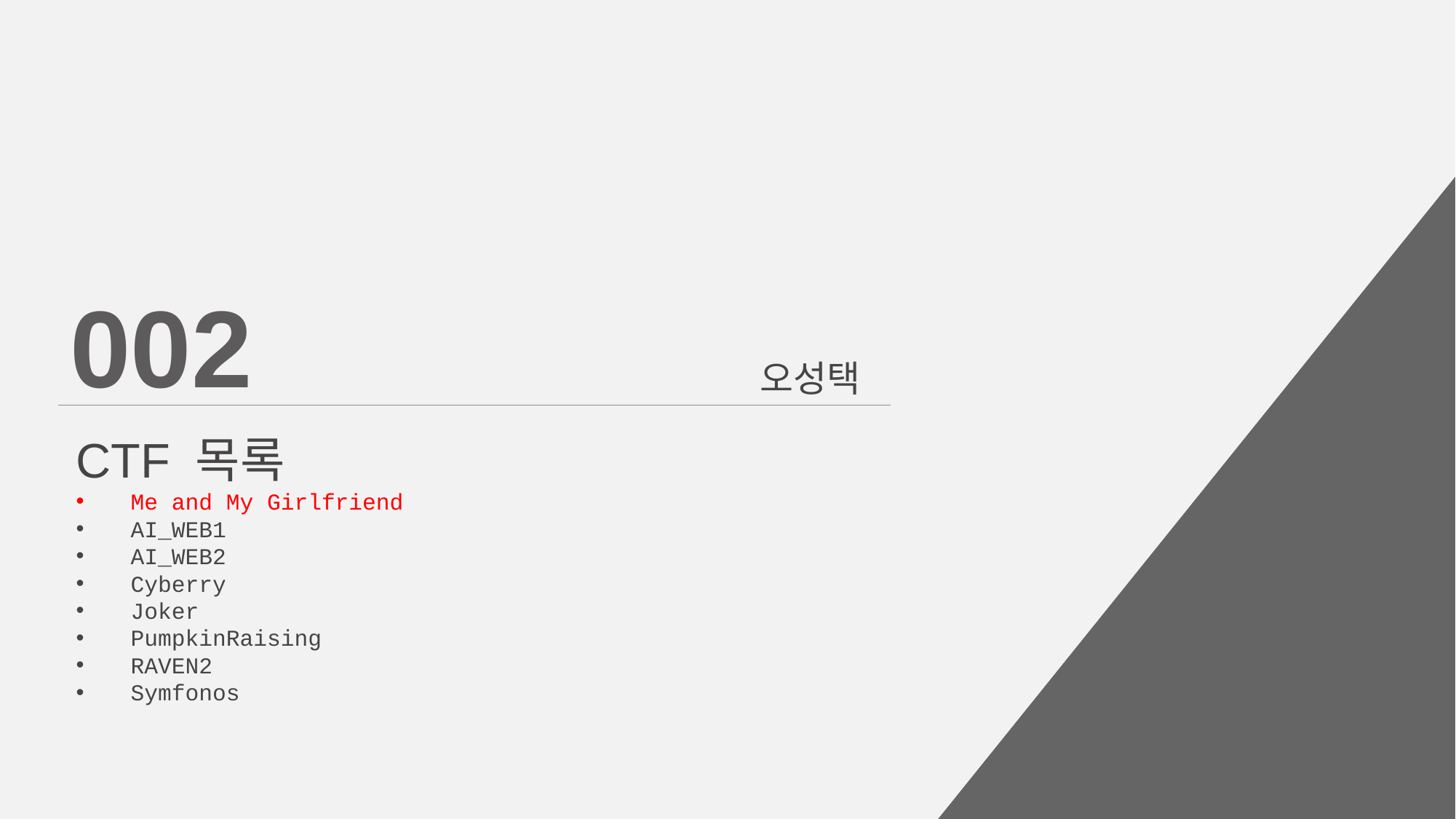

002
오성택
CTF 목록
Me and My Girlfriend
AI_WEB1
AI_WEB2
Cyberry
Joker
PumpkinRaising
RAVEN2
Symfonos